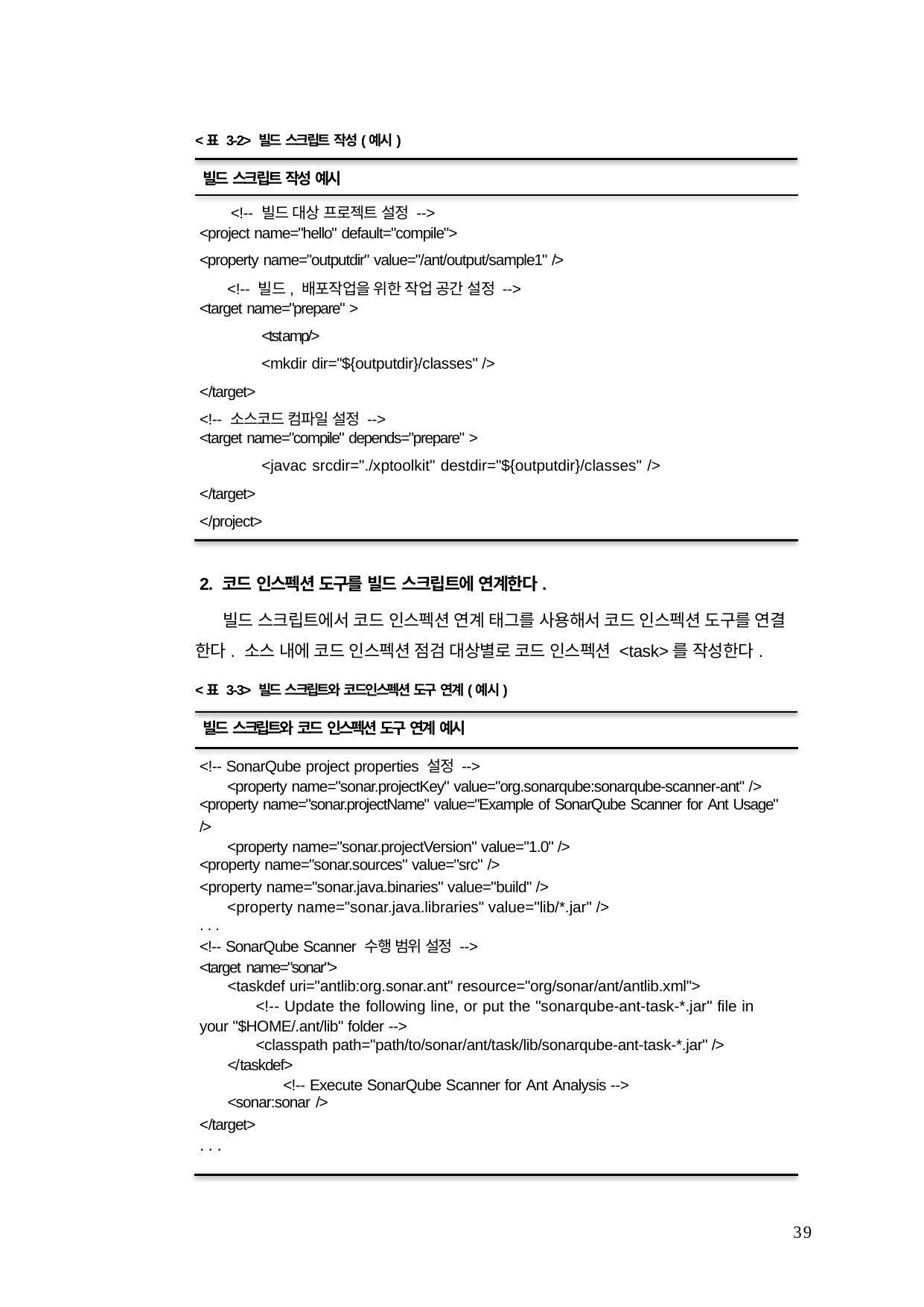

<표 3-2> 빌드 스크립트 작성(예시)

빌드 스크립트 작성 예시

<!-- 빌드 대상 프로젝트 설정 -->
<project name="hello" default="compile">

<property name="outputdir" value="/ant/output/sample1" />

<!-- 빌드, 배포작업을 위한 작업 공간 설정 -->
<target name="prepare" >

<tstamp/>

<mkdir dir="${outputdir}/classes" />

</target>

<!-- 소스코드 컴파일 설정 -->
<target name="compile" depends="prepare" >

<javac srcdir="./xptoolkit" destdir="${outputdir}/classes" />

</target>

</project>

2. 코드 인스펙션 도구를 빌드 스크립트에 연계한다.
빌드 스크립트에서 코드 인스펙션 연계 태그를 사용해서 코드 인스펙션 도구를 연결 한다. 소스 내에 코드 인스펙션 점검 대상별로 코드 인스펙션 <task>를 작성한다.

<표 3-3> 빌드 스크립트와 코드인스펙션 도구 연계(예시)

빌드 스크립트와 코드 인스펙션 도구 연계 예시

<!-- SonarQube project properties 설정 -->
<property name="sonar.projectKey" value="org.sonarqube:sonarqube-scanner-ant" /> <property name="sonar.projectName" value="Example of SonarQube Scanner for Ant Usage"
/>
<property name="sonar.projectVersion" value="1.0" />
<property name="sonar.sources" value="src" />
<property name="sonar.java.binaries" value="build" />
<property name="sonar.java.libraries" value="lib/*.jar" />
...
<!-- SonarQube Scanner 수행 범위 설정 -->
<target name="sonar">
<taskdef uri="antlib:org.sonar.ant" resource="org/sonar/ant/antlib.xml">
<!-- Update the following line, or put the "sonarqube-ant-task-*.jar" file in
your "$HOME/.ant/lib" folder -->
<classpath path="path/to/sonar/ant/task/lib/sonarqube-ant-task-*.jar" />
</taskdef>
<!-- Execute SonarQube Scanner for Ant Analysis -->
<sonar:sonar />
</target>
...

39